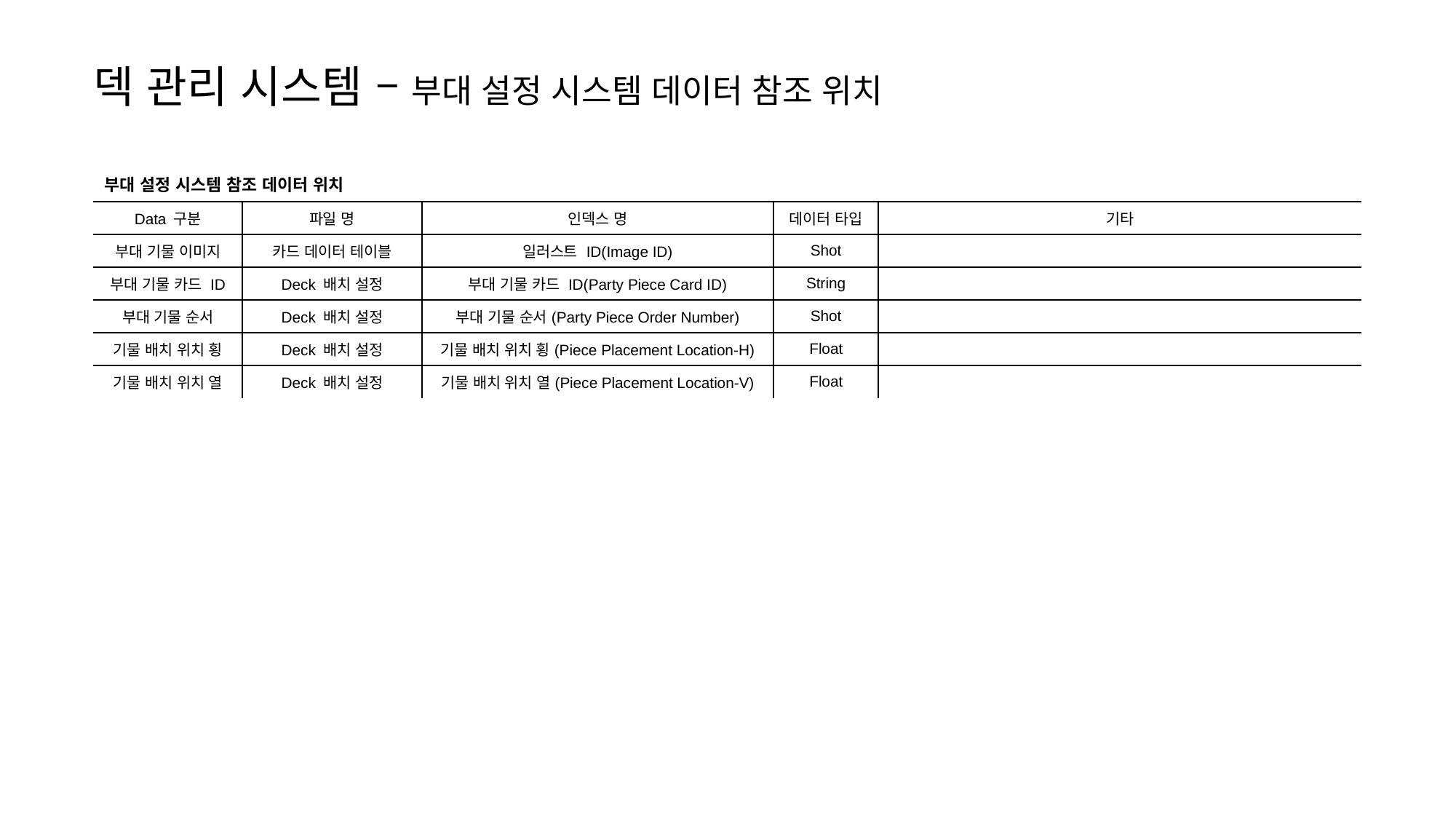

덱 관리 시스템 – 부대 설정 시스템 데이터 참조 위치
| 부대 설정 시스템 참조 데이터 위치 |  |  |  |  |
| --- | --- | --- | --- | --- |
| Data 구분 | 파일 명 | 인덱스 명 | 데이터 타입 | 기타 |
| 부대 기물 이미지 | 카드 데이터 테이블 | 일러스트 ID(Image ID) | Shot |  |
| 부대 기물 카드 ID | Deck 배치 설정 | 부대 기물 카드 ID(Party Piece Card ID) | String |  |
| 부대 기물 순서 | Deck 배치 설정 | 부대 기물 순서(Party Piece Order Number) | Shot |  |
| 기물 배치 위치 횡 | Deck 배치 설정 | 기물 배치 위치 횡(Piece Placement Location-H) | Float |  |
| 기물 배치 위치 열 | Deck 배치 설정 | 기물 배치 위치 열(Piece Placement Location-V) | Float |  |